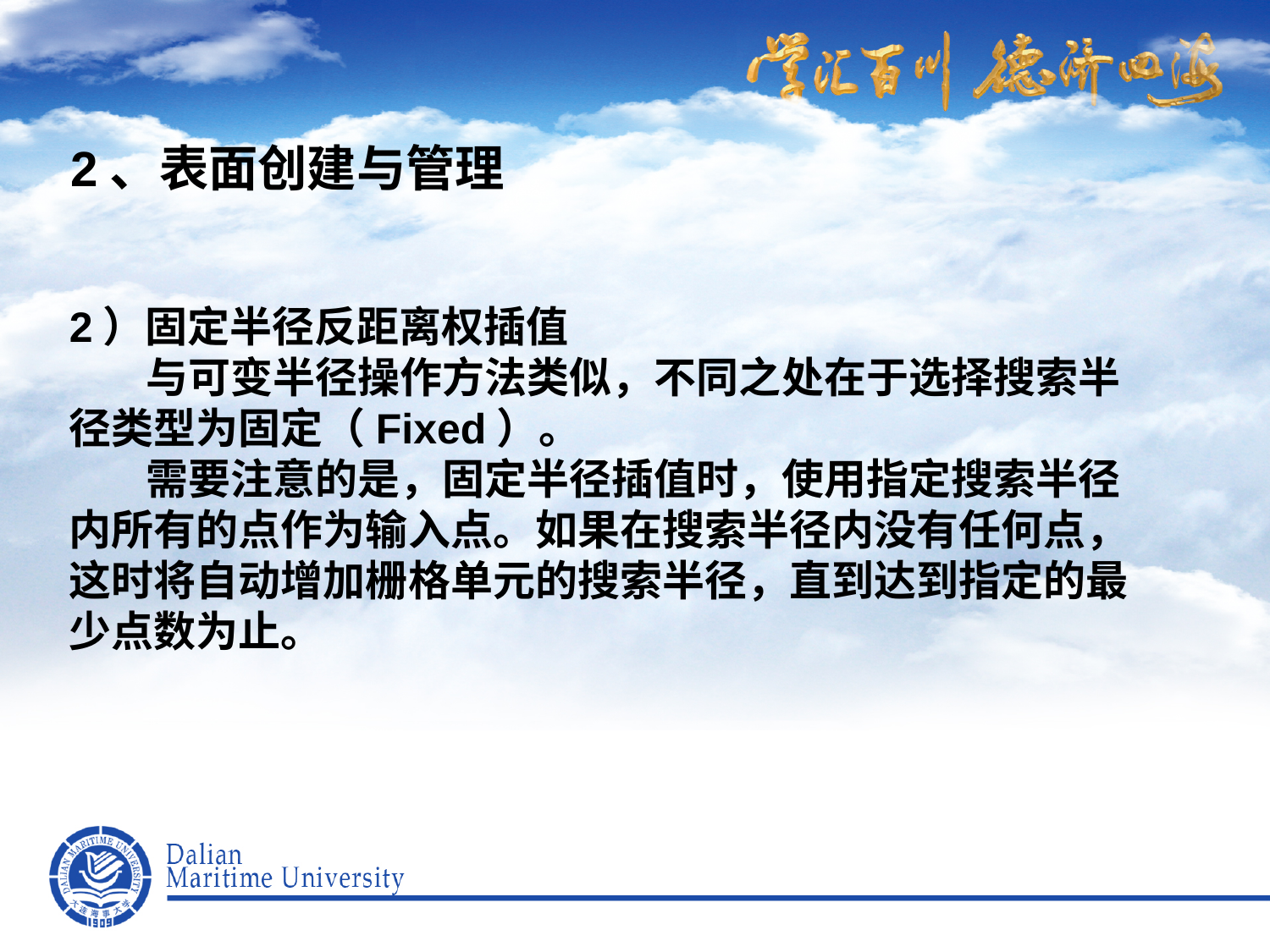

2、表面创建与管理
2）固定半径反距离权插值
       与可变半径操作方法类似，不同之处在于选择搜索半径类型为固定（Fixed）。
       需要注意的是，固定半径插值时，使用指定搜索半径内所有的点作为输入点。如果在搜索半径内没有任何点，这时将自动增加栅格单元的搜索半径，直到达到指定的最少点数为止。